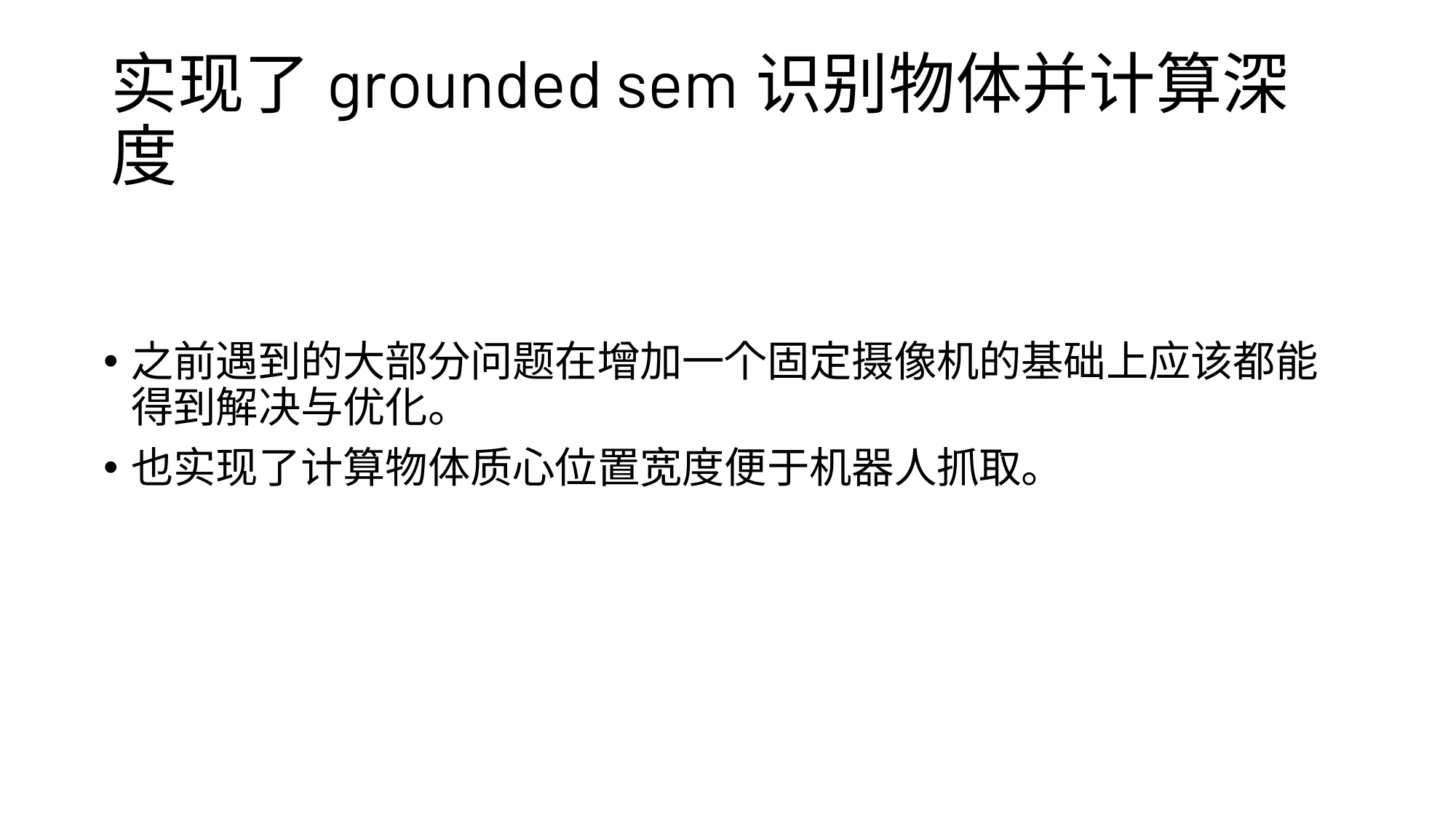

# 实现了grounded sem识别物体并计算深度
之前遇到的大部分问题在增加一个固定摄像机的基础上应该都能得到解决与优化。
也实现了计算物体质心位置宽度便于机器人抓取。